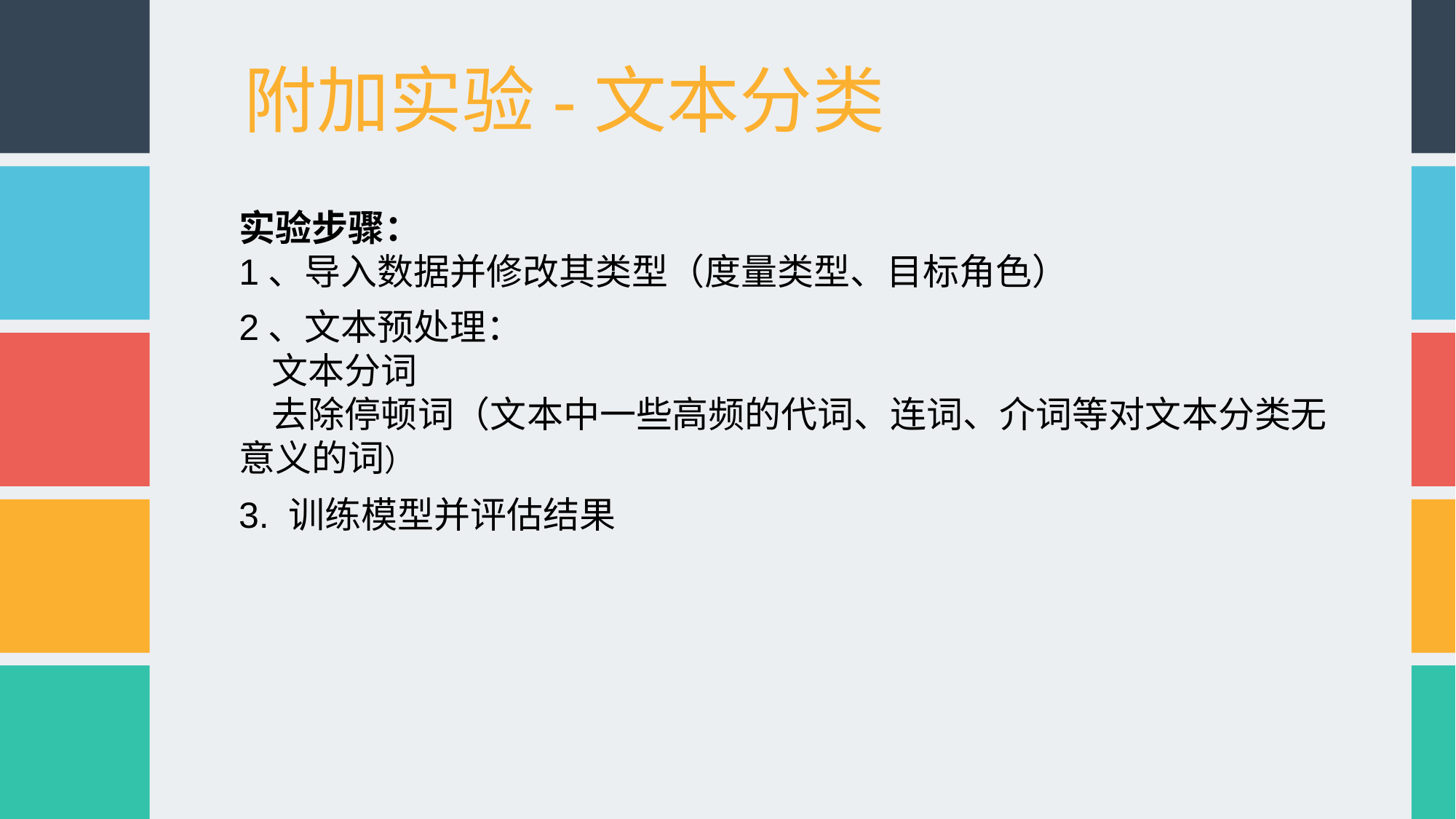

附加实验-文本分类

实验步骤：
1、导入数据并修改其类型（度量类型、目标角色）
2、文本预处理：
   文本分词
   去除停顿词（文本中一些高频的代词、连词、介词等对文本分类无意义的词）

3. 训练模型并评估结果